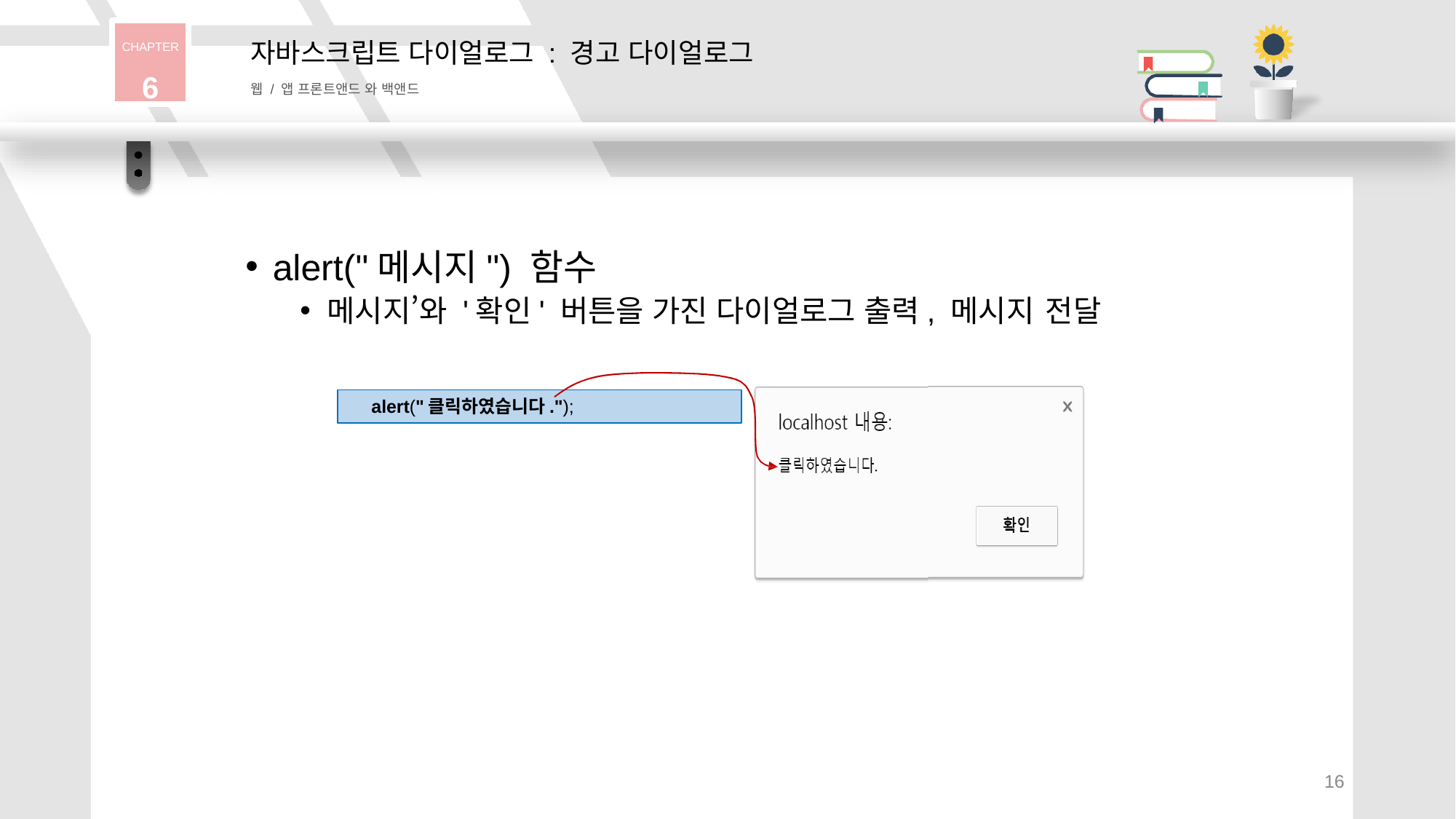

CHAPTER

6

자바스크립트 다이얼로그 : 경고 다이얼로그
웹 / 앱 프론트앤드 와 백앤드

alert("메시지") 함수
메시지’와 '확인' 버튼을 가진 다이얼로그 출력, 메시지 전달

alert("클릭하였습니다.");
16